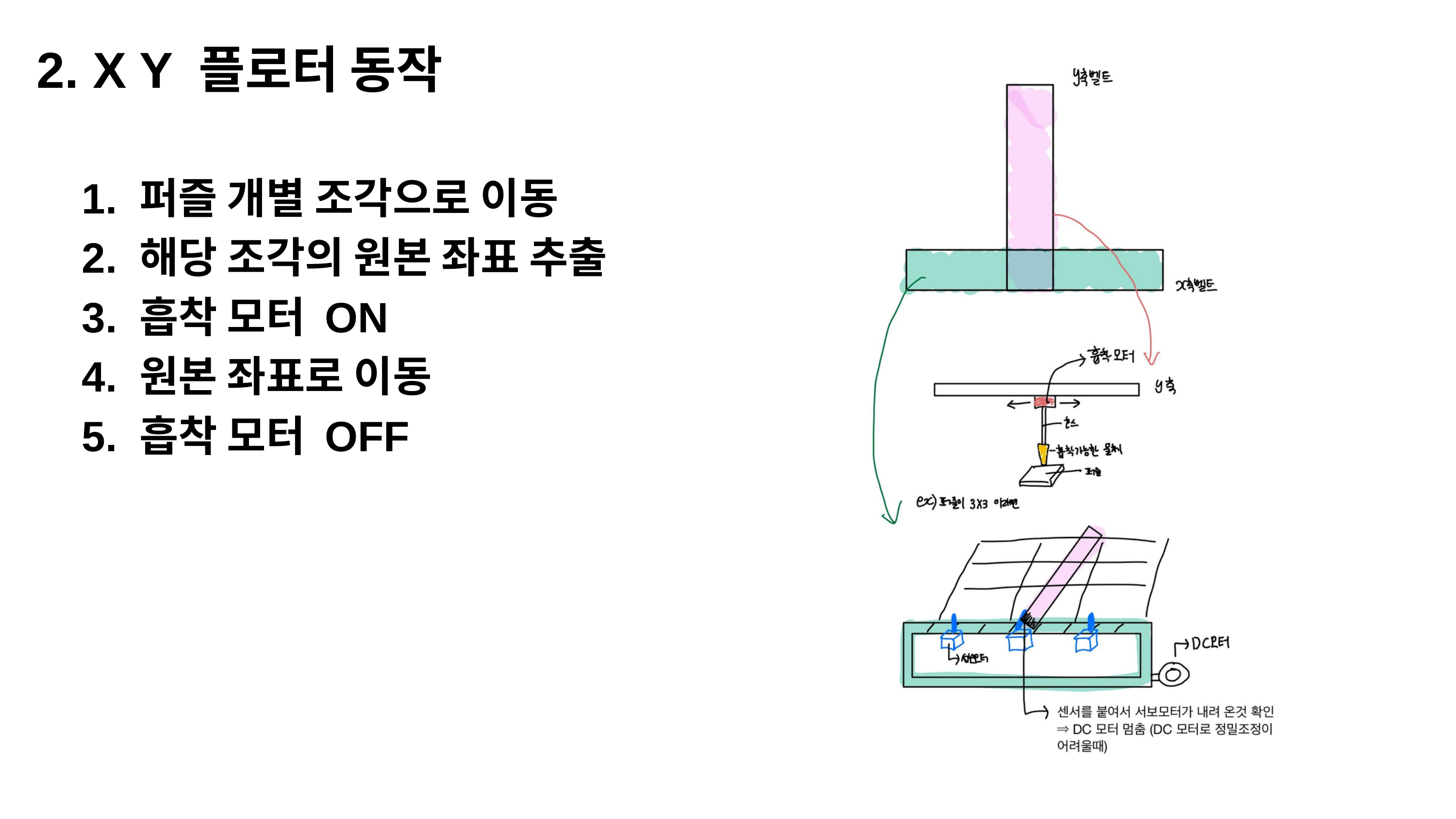

2. X Y 플로터 동작

1. 퍼즐 개별 조각으로 이동
2. 해당 조각의 원본 좌표 추출
3. 흡착 모터 ON
4. 원본 좌표로 이동
5. 흡착 모터 OFF